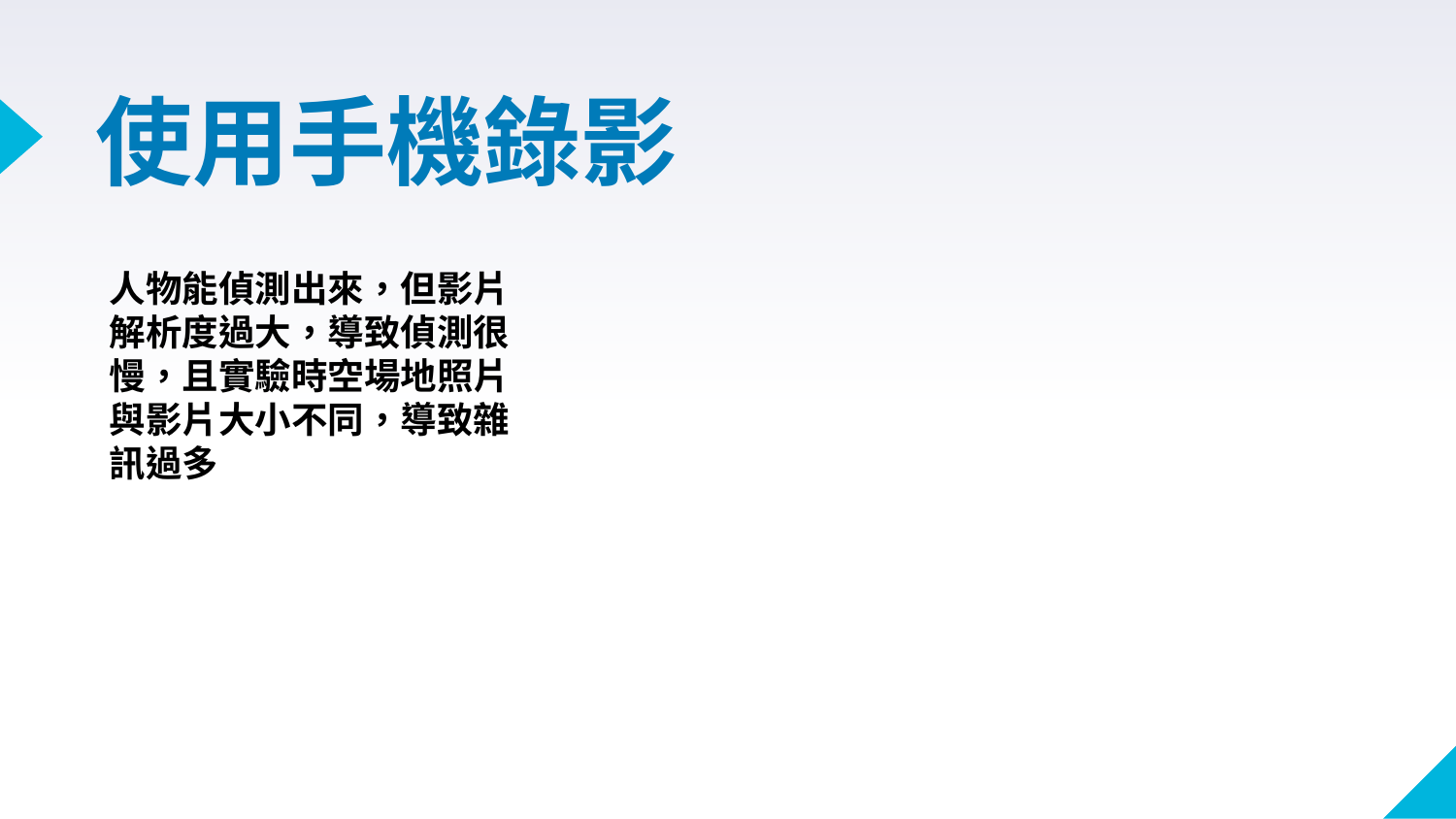

# 使用手機錄影
人物能偵測出來，但影片解析度過大，導致偵測很慢，且實驗時空場地照片與影片大小不同，導致雜訊過多